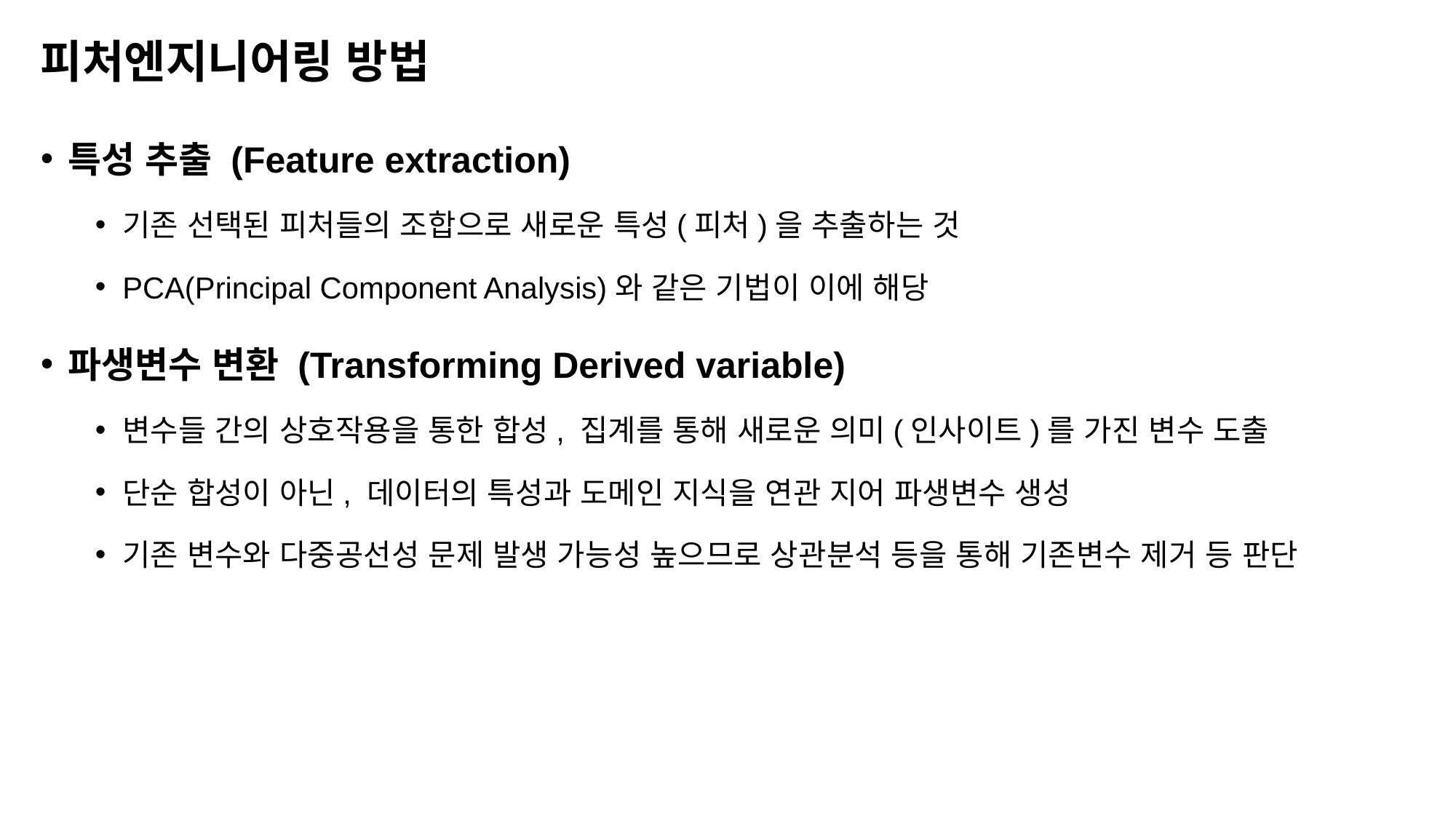

# 피처엔지니어링 방법
특성 추출 (Feature extraction)
기존 선택된 피처들의 조합으로 새로운 특성(피처)을 추출하는 것
PCA(Principal Component Analysis)와 같은 기법이 이에 해당
파생변수 변환 (Transforming Derived variable)
변수들 간의 상호작용을 통한 합성, 집계를 통해 새로운 의미(인사이트)를 가진 변수 도출
단순 합성이 아닌, 데이터의 특성과 도메인 지식을 연관 지어 파생변수 생성
기존 변수와 다중공선성 문제 발생 가능성 높으므로 상관분석 등을 통해 기존변수 제거 등 판단